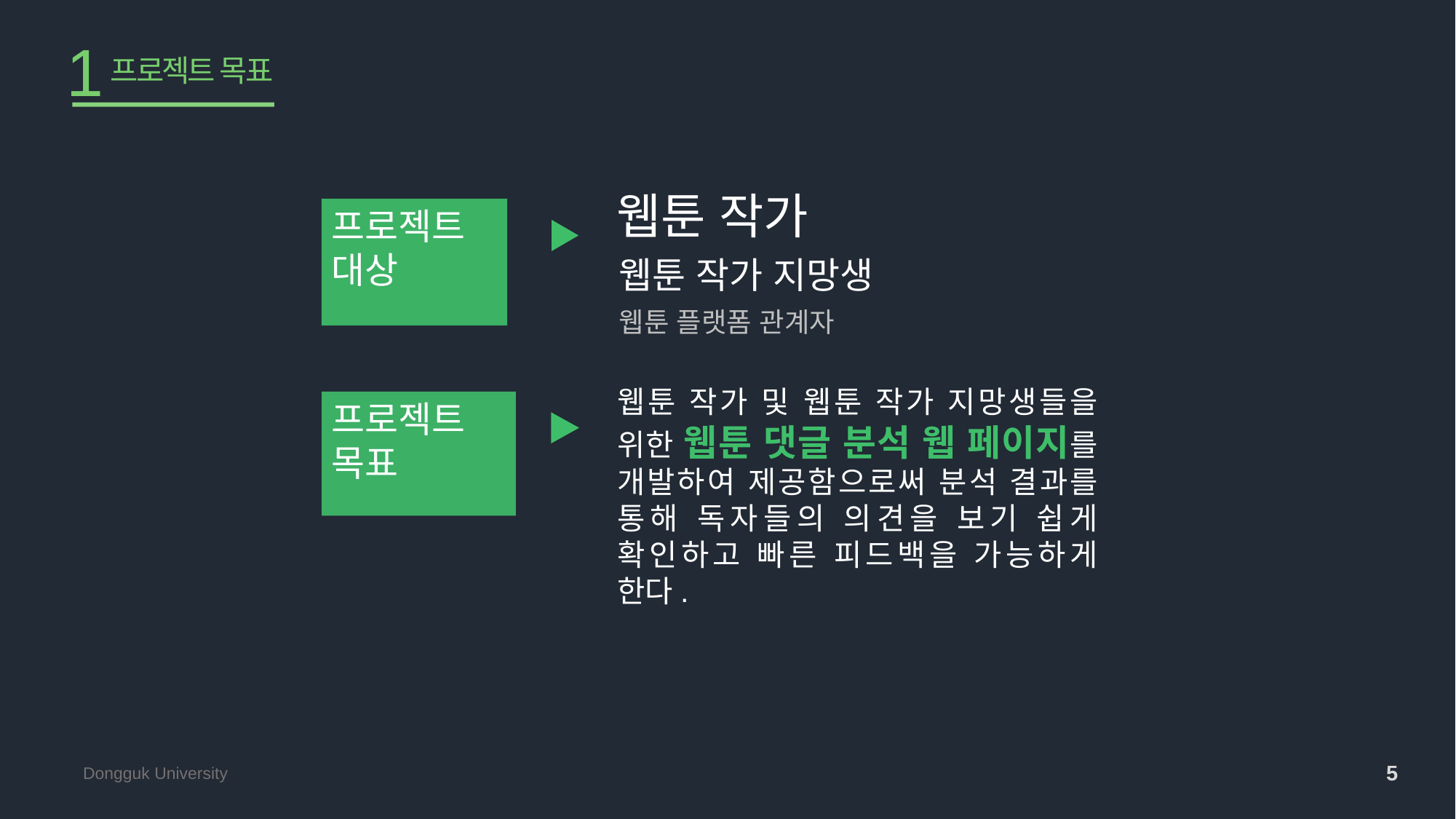

1
프로젝트 목표

Dongguk University
웹툰 작가
웹툰 작가 지망생
웹툰 플랫폼 관계자
프로젝트
대상

웹툰 작가 및 웹툰 작가 지망생들을 위한 웹툰 댓글 분석 웹 페이지를 개발하여 제공함으로써 분석 결과를 통해 독자들의 의견을 보기 쉽게 확인하고 빠른 피드백을 가능하게 한다.
프로젝트
목표

프로젝트

목표
5
저희는 이 댓글들을 분석해서 저희 프로젝트의 대상인 작가들에게 전달함으로써 피드백을 쉽게하고 컨텐츠에 기여하도록 하는것이 목표입니다.